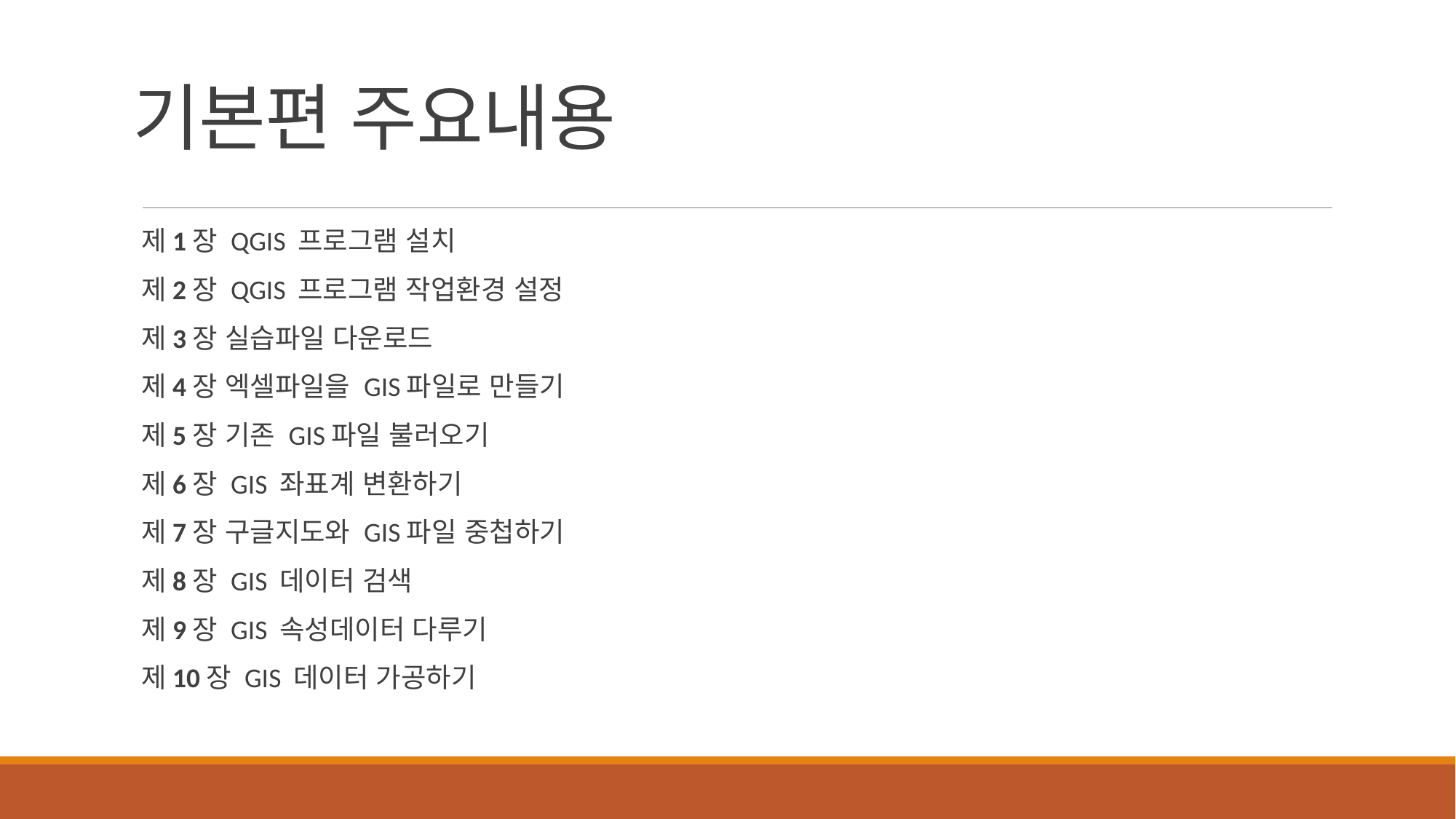

# 기본편 주요내용
제1장 QGIS 프로그램 설치
제2장 QGIS 프로그램 작업환경 설정
제3장 실습파일 다운로드
제4장 엑셀파일을 GIS파일로 만들기
제5장 기존 GIS파일 불러오기
제6장 GIS 좌표계 변환하기
제7장 구글지도와 GIS파일 중첩하기
제8장 GIS 데이터 검색
제9장 GIS 속성데이터 다루기
제10장 GIS 데이터 가공하기